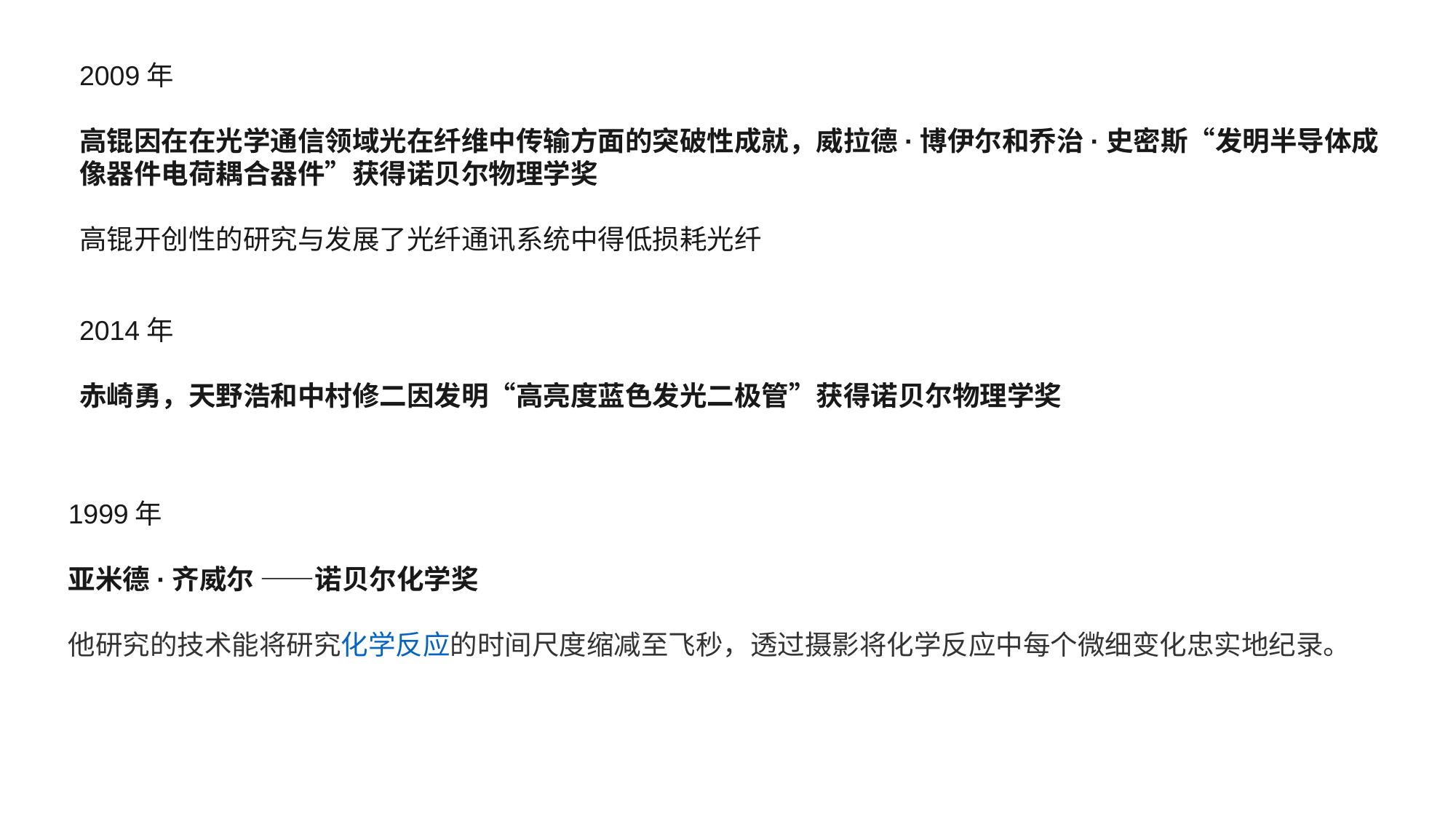

2009年

高锟因在在光学通信领域光在纤维中传输方面的突破性成就，威拉德·博伊尔和乔治·史密斯“发明半导体成像器件电荷耦合器件”获得诺贝尔物理学奖

高锟开创性的研究与发展了光纤通讯系统中得低损耗光纤
2014年

赤崎勇，天野浩和中村修二因发明“高亮度蓝色发光二极管”获得诺贝尔物理学奖
1999年

亚米德·齐威尔 ——诺贝尔化学奖

他研究的技术能将研究化学反应的时间尺度缩减至飞秒，透过摄影将化学反应中每个微细变化忠实地纪录。